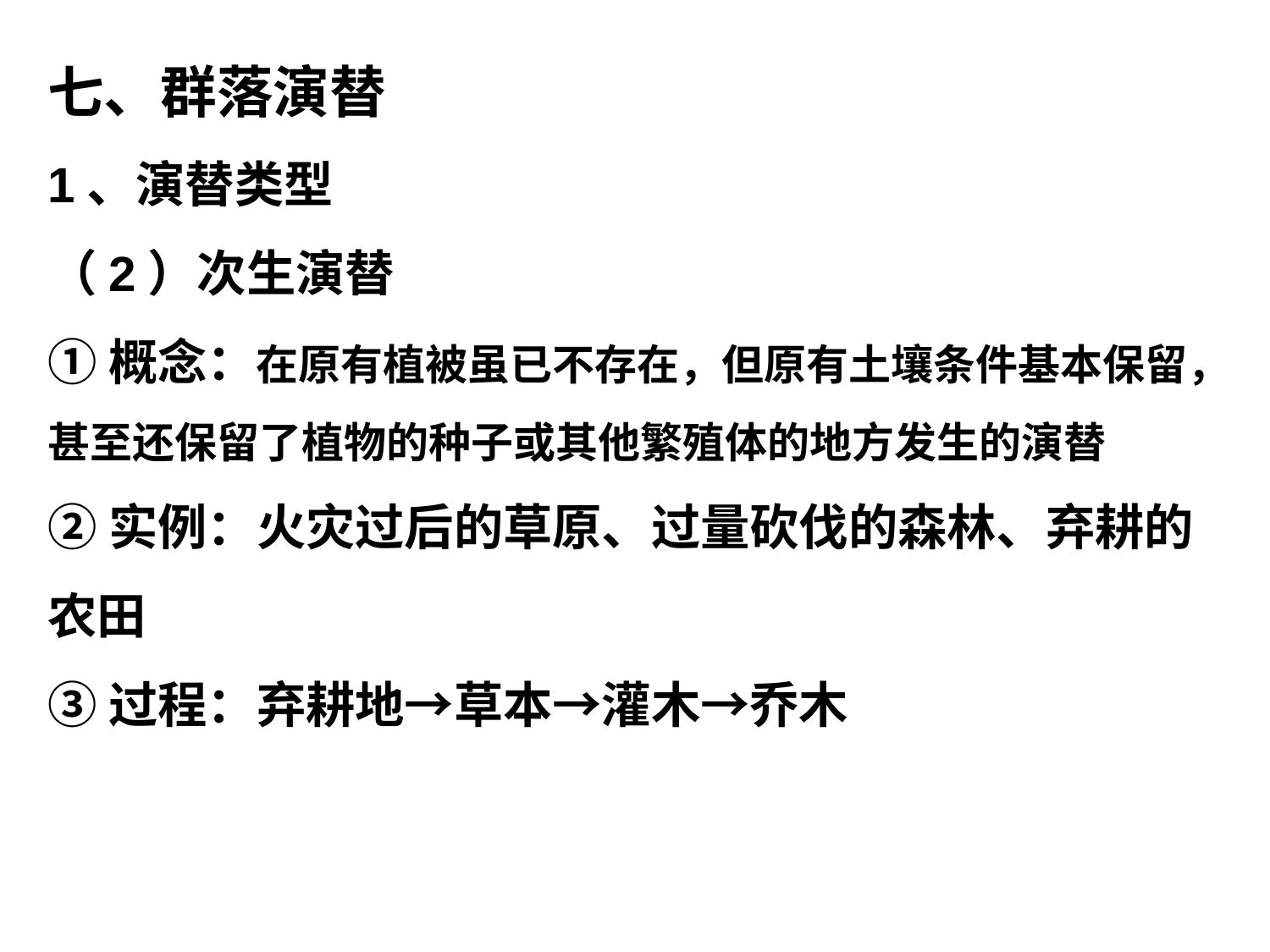

七、群落演替
1、演替类型
（2）次生演替
①概念：在原有植被虽已不存在，但原有土壤条件基本保留，甚至还保留了植物的种子或其他繁殖体的地方发生的演替
②实例：火灾过后的草原、过量砍伐的森林、弃耕的农田
③过程：弃耕地→草本→灌木→乔木